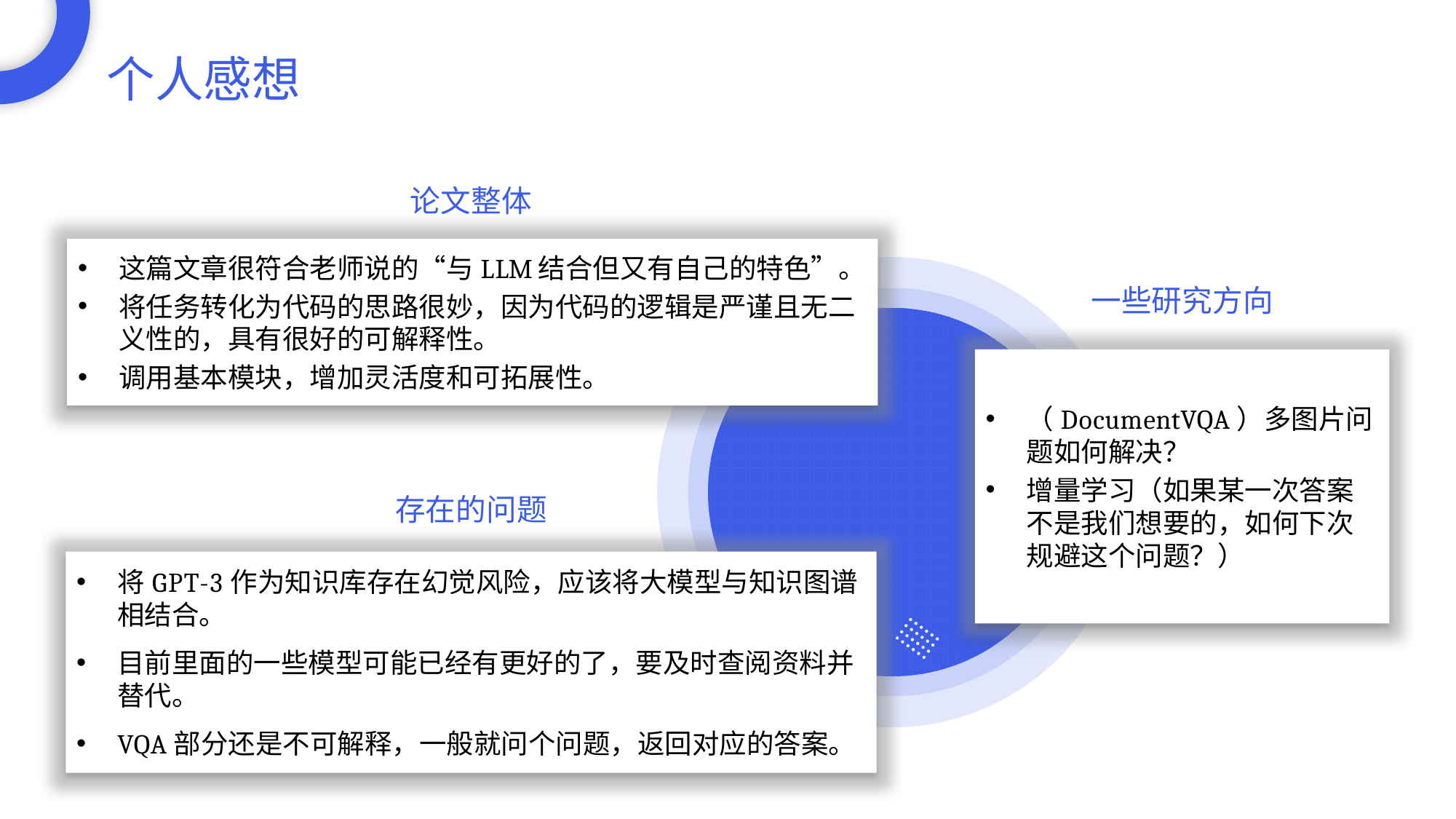

个人感想
论文整体
这篇文章很符合老师说的“与LLM结合但又有自己的特色”。
将任务转化为代码的思路很妙，因为代码的逻辑是严谨且无二义性的，具有很好的可解释性。
调用基本模块，增加灵活度和可拓展性。

一些研究方向
（DocumentVQA）多图片问题如何解决？
增量学习（如果某一次答案不是我们想要的，如何下次规避这个问题？）
存在的问题
将GPT-3作为知识库存在幻觉风险，应该将大模型与知识图谱相结合。
目前里面的一些模型可能已经有更好的了，要及时查阅资料并替代。
VQA部分还是不可解释，一般就问个问题，返回对应的答案。